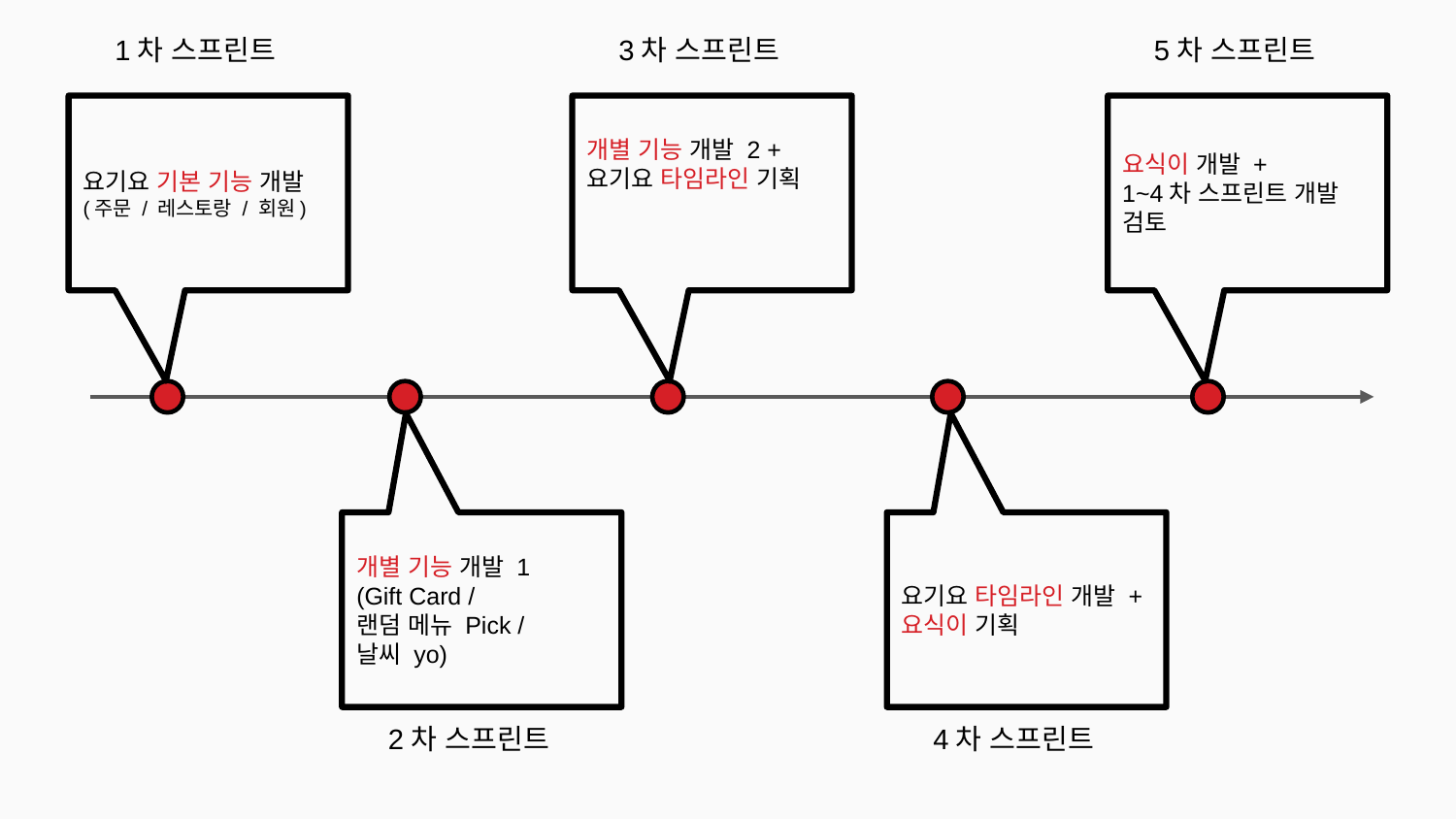

1차 스프린트
3차 스프린트
5차 스프린트
요기요 기본 기능 개발
(주문 / 레스토랑 / 회원)
개별 기능 개발 2 +
요기요 타임라인 기획

요식이 개발 +
1~4차 스프린트 개발 검토

요기요 타임라인 개발 +
요식이 기획
개별 기능 개발 1
(Gift Card /
랜덤 메뉴 Pick /
날씨 yo)
4차 스프린트
2차 스프린트